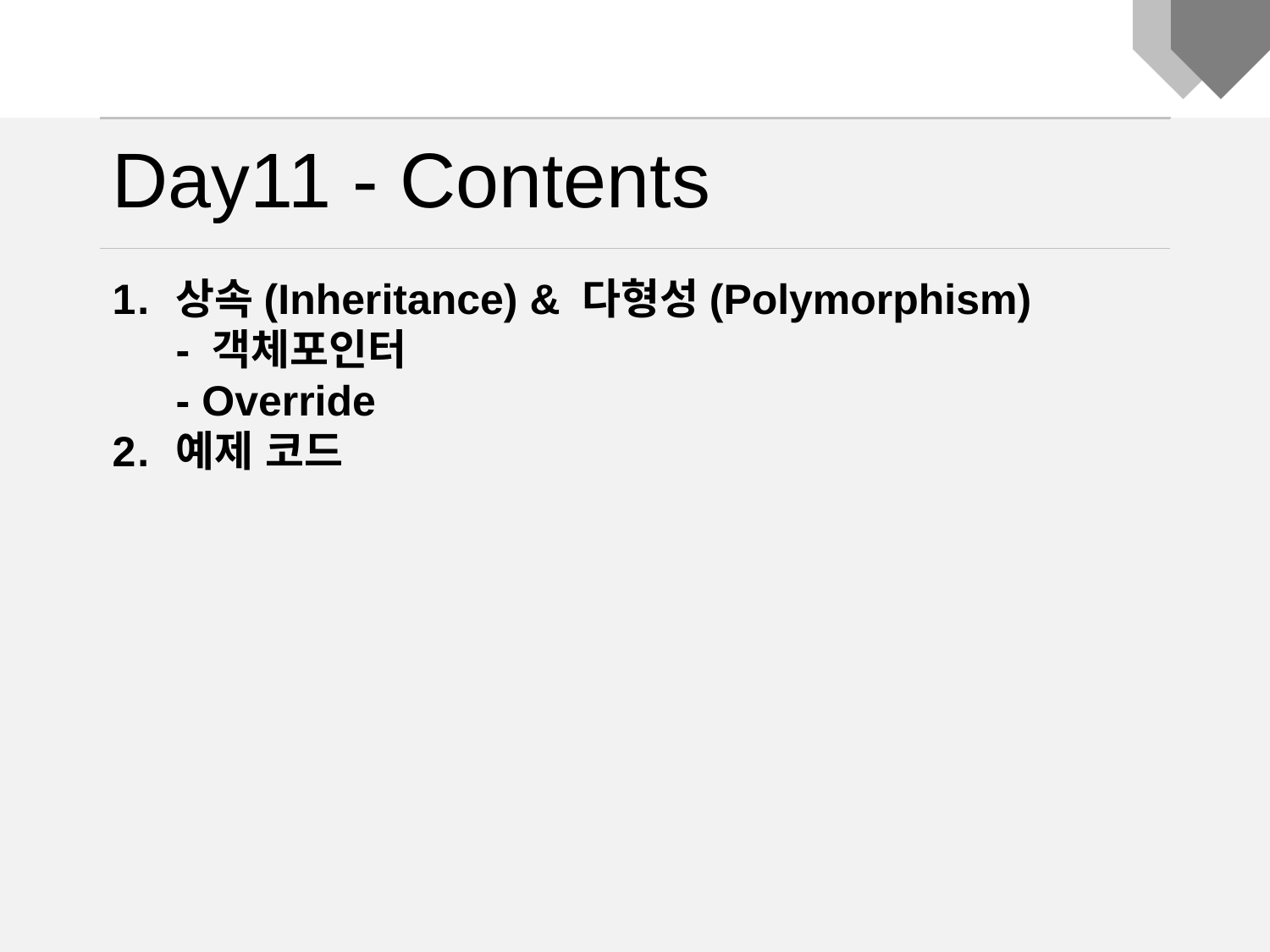

Day11 - Contents
상속(Inheritance) & 다형성(Polymorphism)
- 객체포인터
- Override
예제 코드